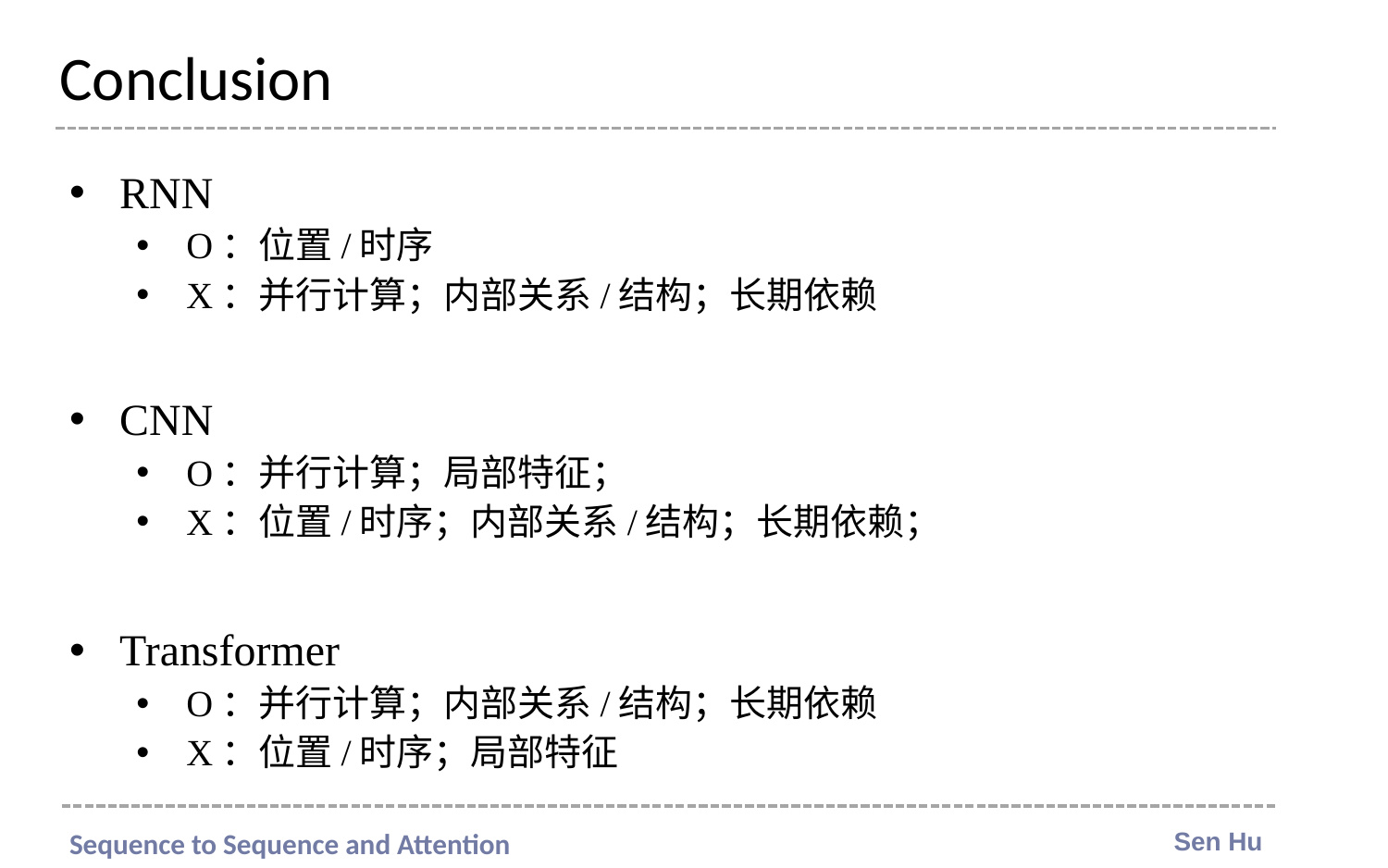

# Conclusion
RNN
O：位置/时序
X：并行计算；内部关系/结构；长期依赖

CNN
O：并行计算；局部特征；
X：位置/时序；内部关系/结构；长期依赖；

Transformer
O：并行计算；内部关系/结构；长期依赖
X：位置/时序；局部特征
Sen Hu
Sequence to Sequence and Attention